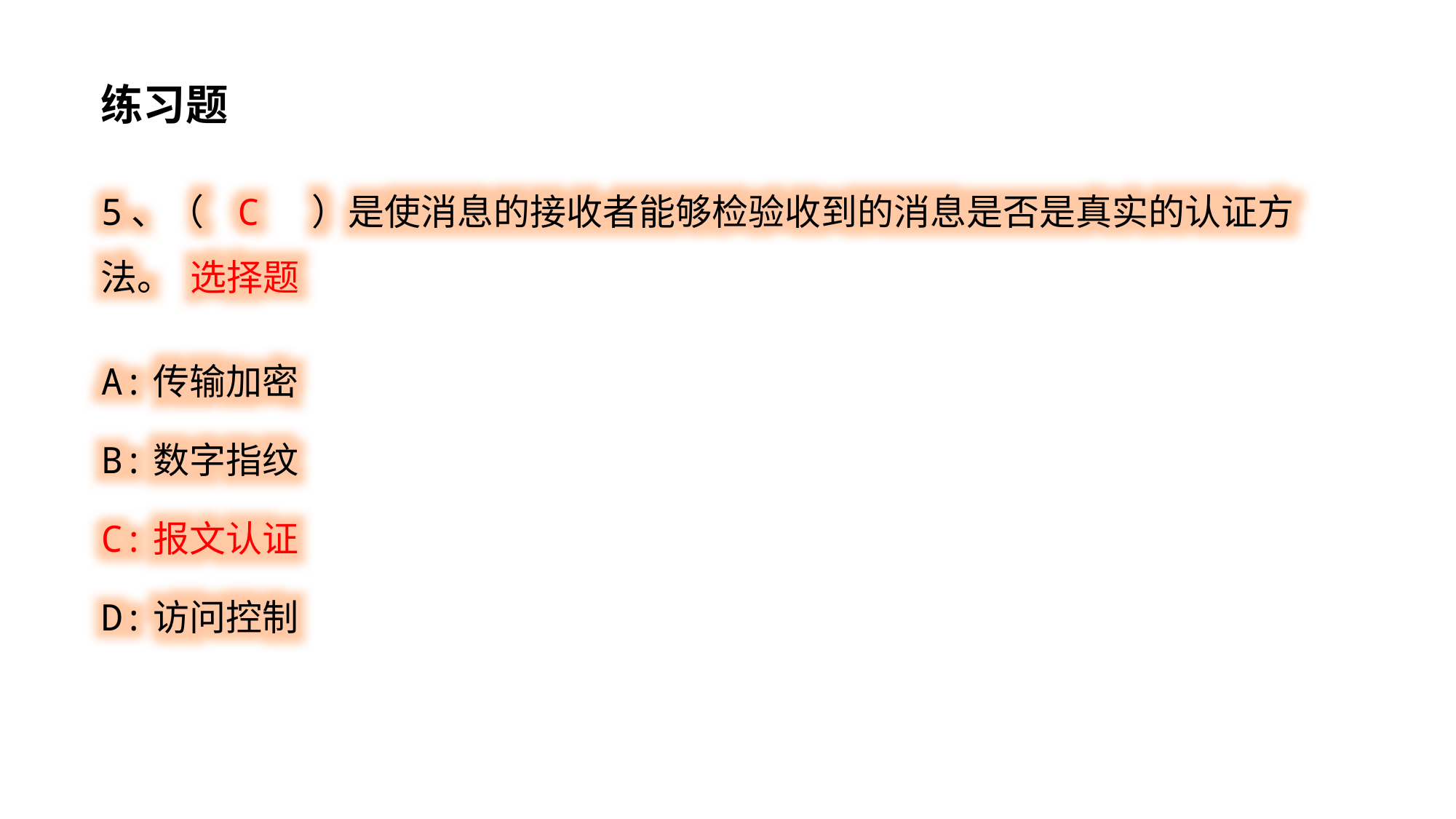

练习题
5、（   C  ）是使消息的接收者能够检验收到的消息是否是真实的认证方法。  选择题

A:传输加密

B:数字指纹

C:报文认证

D:访问控制